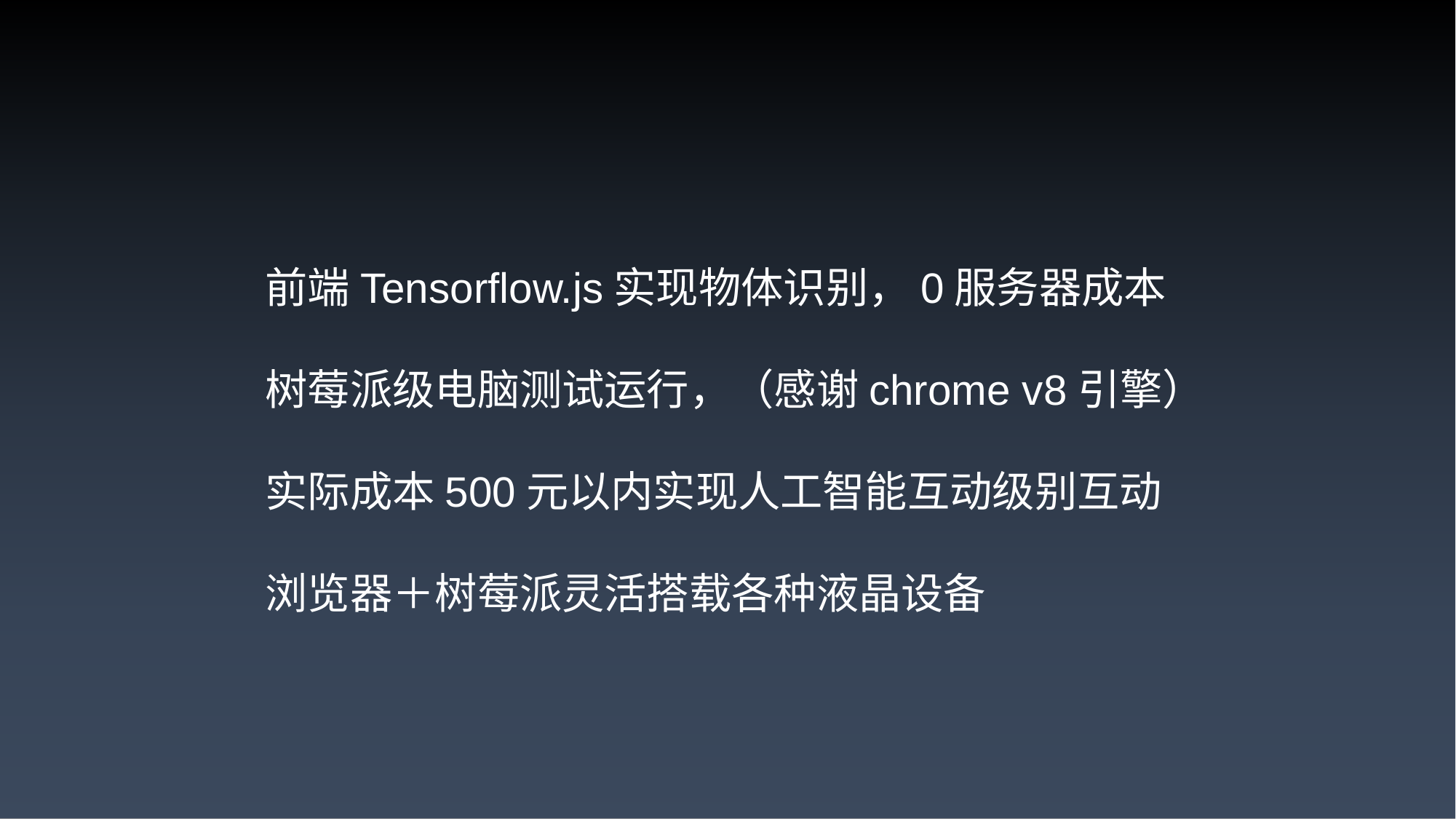

前端Tensorflow.js实现物体识别，0服务器成本

树莓派级电脑测试运行，（感谢chrome v8引擎）

实际成本500元以内实现人工智能互动级别互动

浏览器＋树莓派灵活搭载各种液晶设备